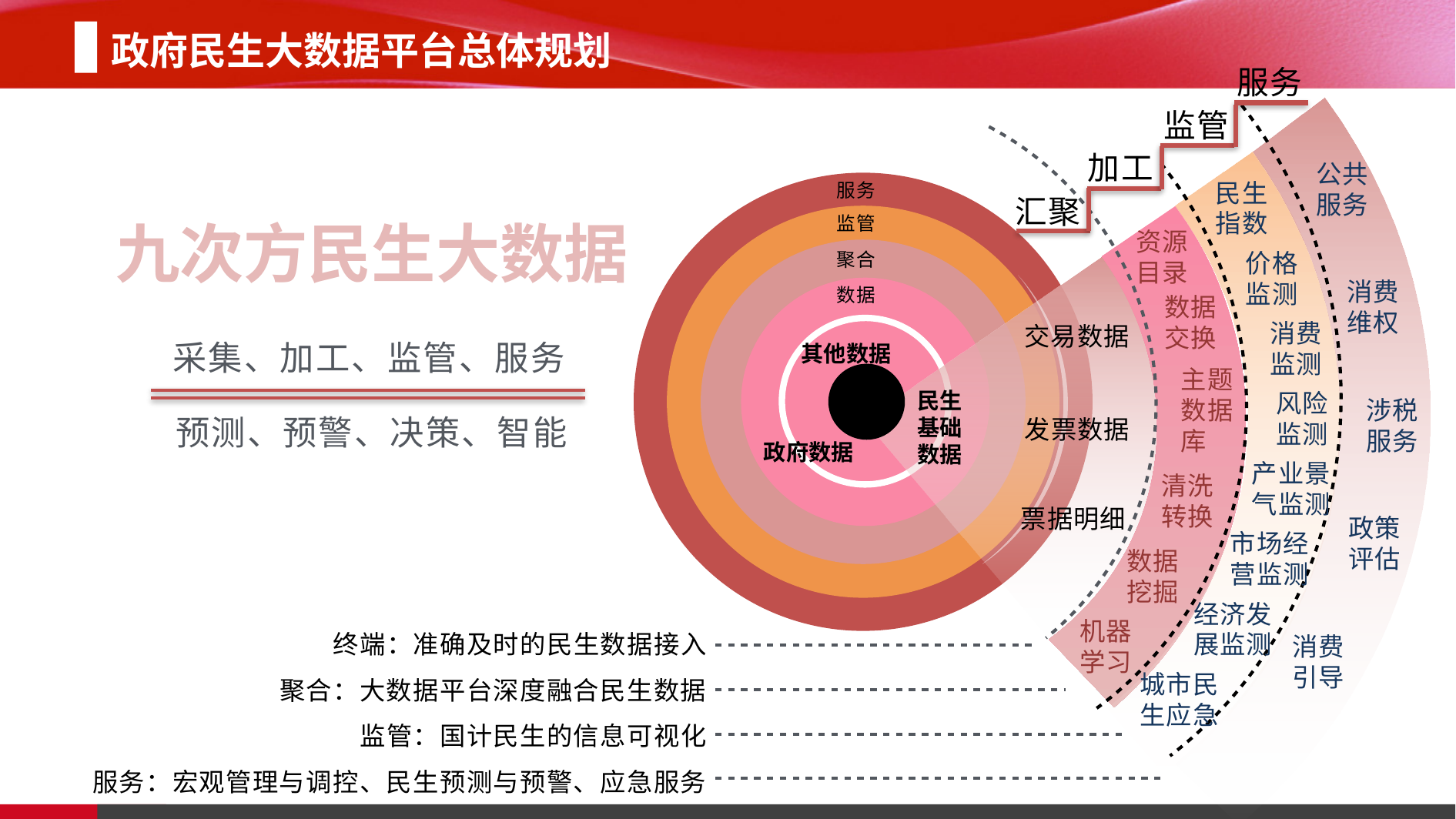

九次方民生大数据
政府民生大数据平台总体规划

服务

监管

加工

公共
服务

服务
民生
指数
汇聚
监管

资源
目录

聚合
价格
监测

数据

消费
维权
数据
交换
交易数据

其他数据
消费
监测
采集、加工、监管、服务

用户
民生
基础
数据
主题
数据
库
风险
监测
预测、预警、决策、智能
涉税
服务
发票数据
政府数据
产业景气监测
清洗
转换
票据明细
政策
评估
市场经
营监测
数据
挖掘
经济发
展监测
终端：准确及时的民生数据接入
机器
学习
消费
引导

聚合：大数据平台深度融合民生数据
城市民生应急

监管：国计民生的信息可视化

服务：宏观管理与调控、民生预测与预警、应急服务